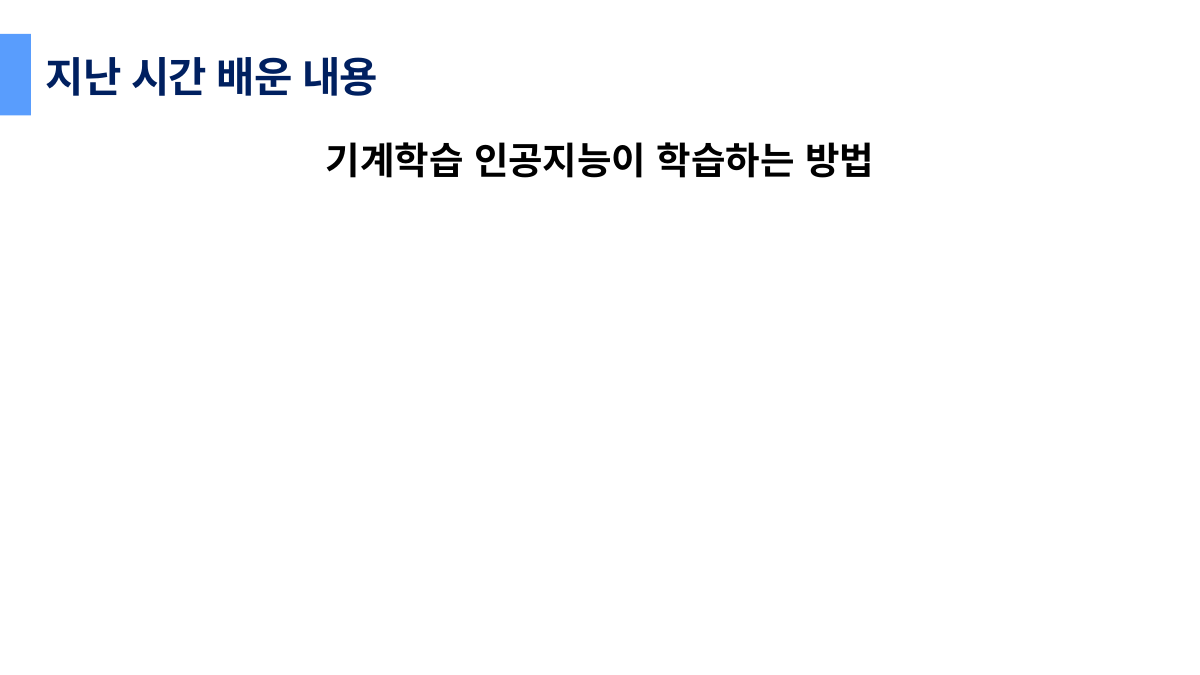

지난 시간 배운 내용
기계학습 인공지능이 학습하는 방법